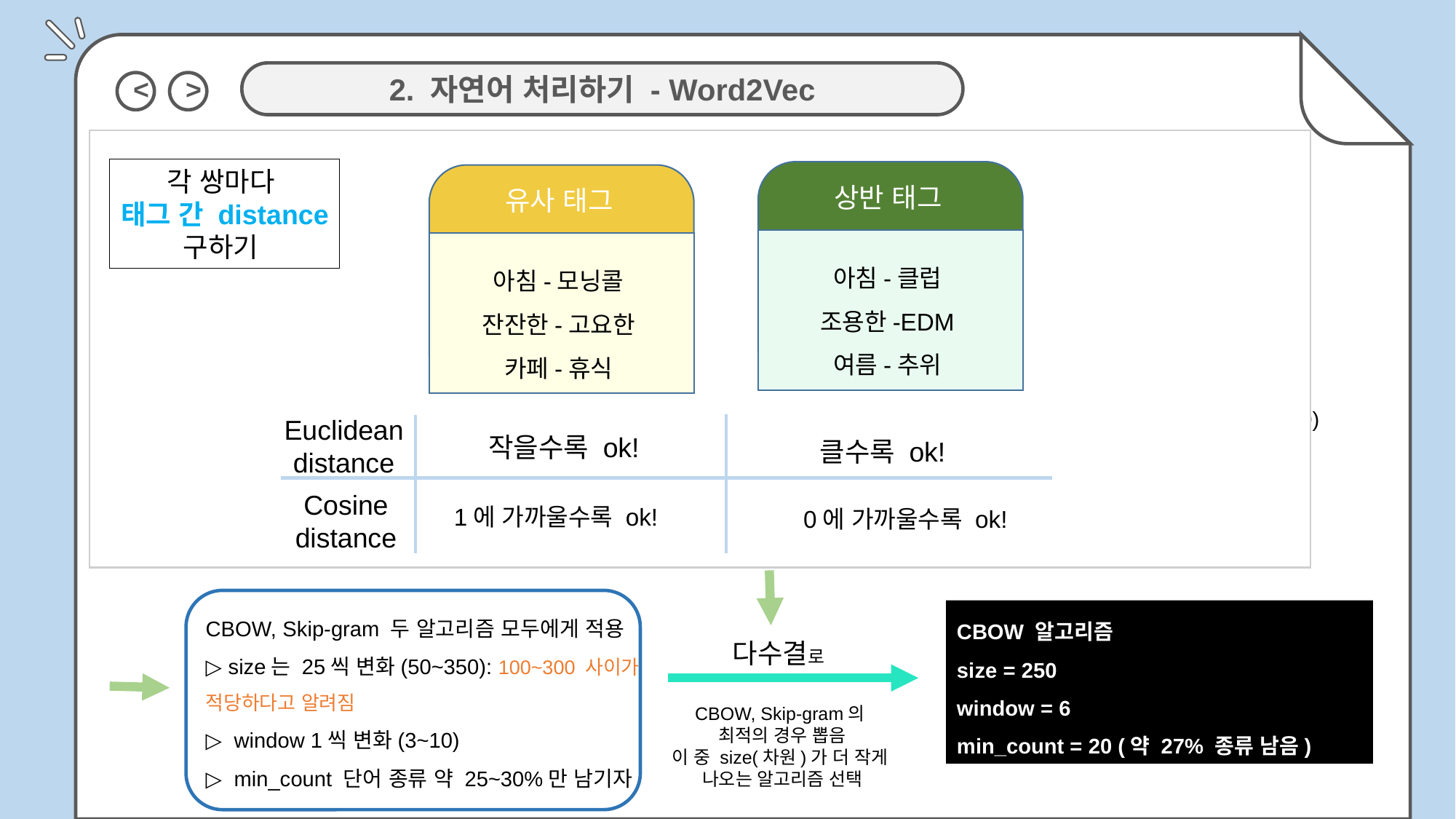

<
>
2. 자연어 처리하기 - Word2Vec

상반 태그
아침-클럽
조용한-EDM
여름-추위

유사 태그
아침-모닝콜
잔잔한-고요한
카페-휴식
Euclidean distance
작을수록 ok!
1에 가까울수록 ok!
클수록 ok!
0에 가까울수록 ok!
Cosine distance
각 쌍마다
태그 간 distance 구하기

CBOW 알고리즘                   vs.  	       Skip-gram 알고리즘

min_count: 빈도수가 이 값 이상인 값만 고려 	                    (default = 5)
size: 단어 임베딩의 차원 			(default = 100)
window: target word와 주변 단어 간의 최대 거리 	(default = 5)

TV를

본다.
나는
Word2Vec

CBOW, Skip-gram 두 알고리즘 모두에게 적용
▷ size는 25씩 변화(50~350): 100~300 사이가 적당하다고 알려짐
▷  window 1씩 변화(3~10)
▷  min_count 단어 종류 약 25~30%만 남기자
CBOW 알고리즘
size = 250
window = 6
min_count = 20 (약 27% 종류 남음)
유사도 낮음
다수결로

CBOW, Skip-gram의
최적의 경우 뽑음
이 중 size(차원)가 더 작게
나오는 알고리즘 선택